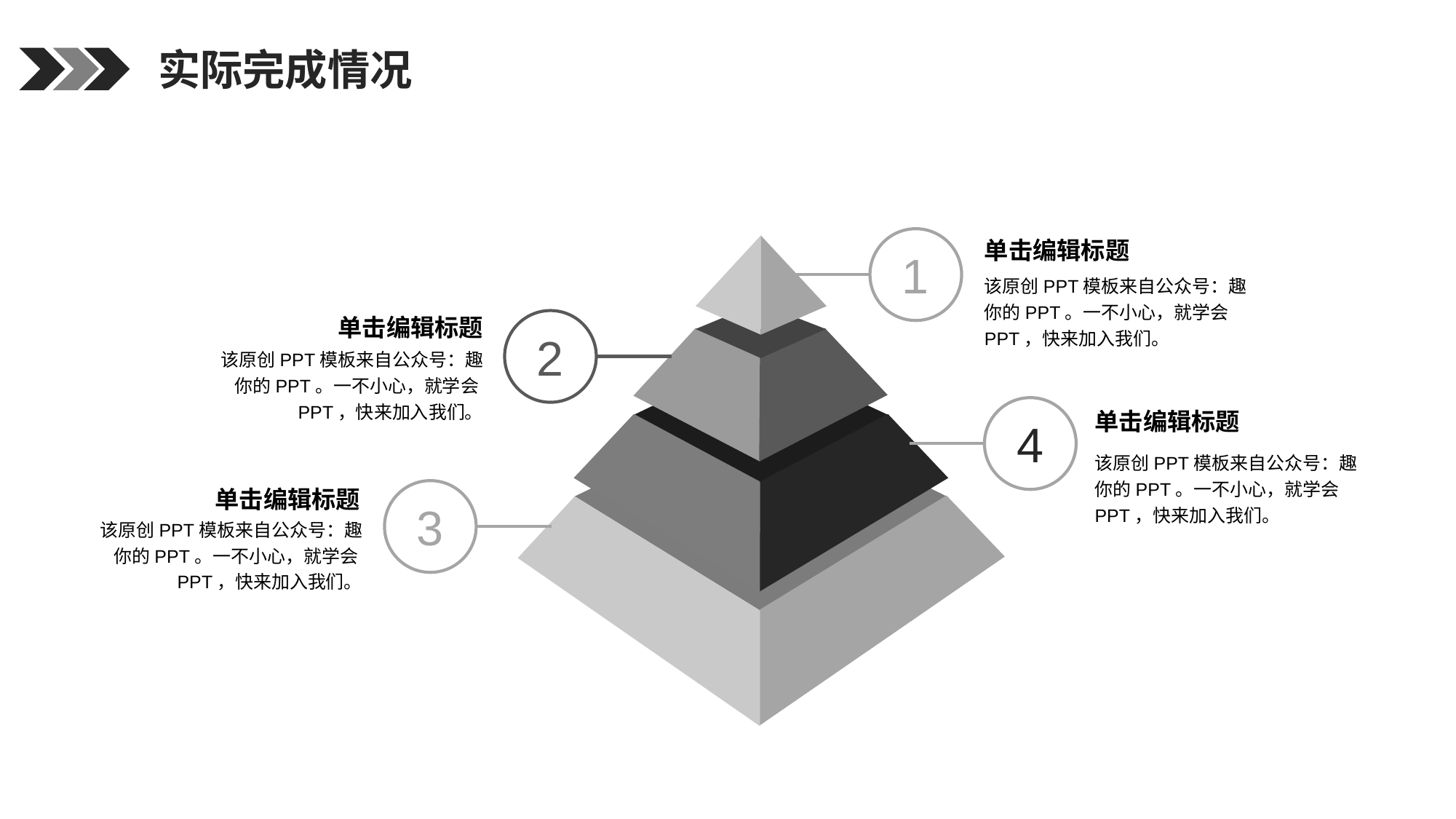

实际完成情况

1
单击编辑标题

该原创PPT模板来自公众号：趣你的PPT。一不小心，就学会PPT，快来加入我们。
单击编辑标题
2

该原创PPT模板来自公众号：趣你的PPT。一不小心，就学会PPT，快来加入我们。
4

单击编辑标题

该原创PPT模板来自公众号：趣你的PPT。一不小心，就学会PPT，快来加入我们。

单击编辑标题
3

该原创PPT模板来自公众号：趣你的PPT。一不小心，就学会PPT，快来加入我们。